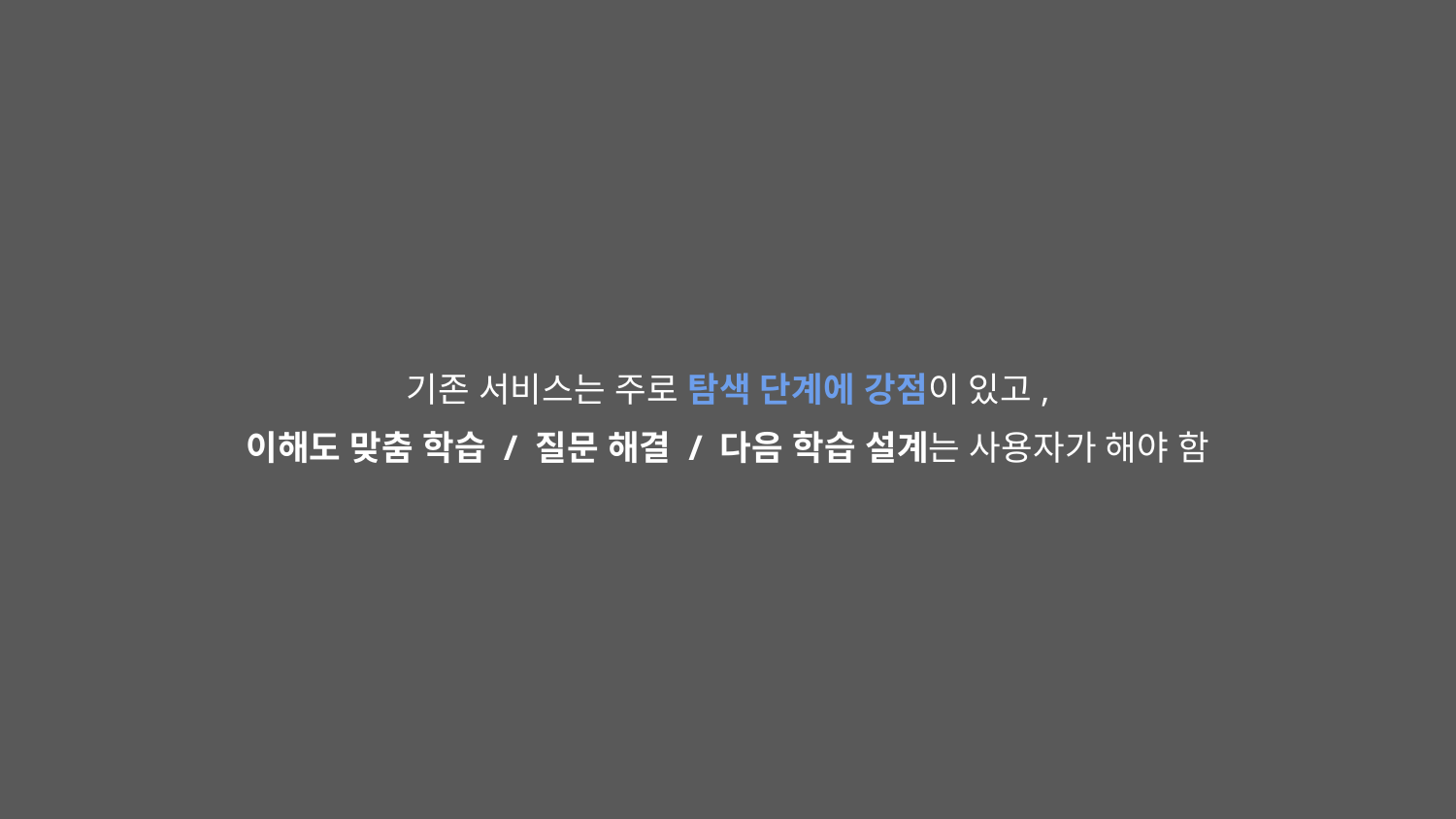

기존 서비스는 주로 탐색 단계에 강점이 있고,
이해도 맞춤 학습 / 질문 해결 / 다음 학습 설계는 사용자가 해야 함